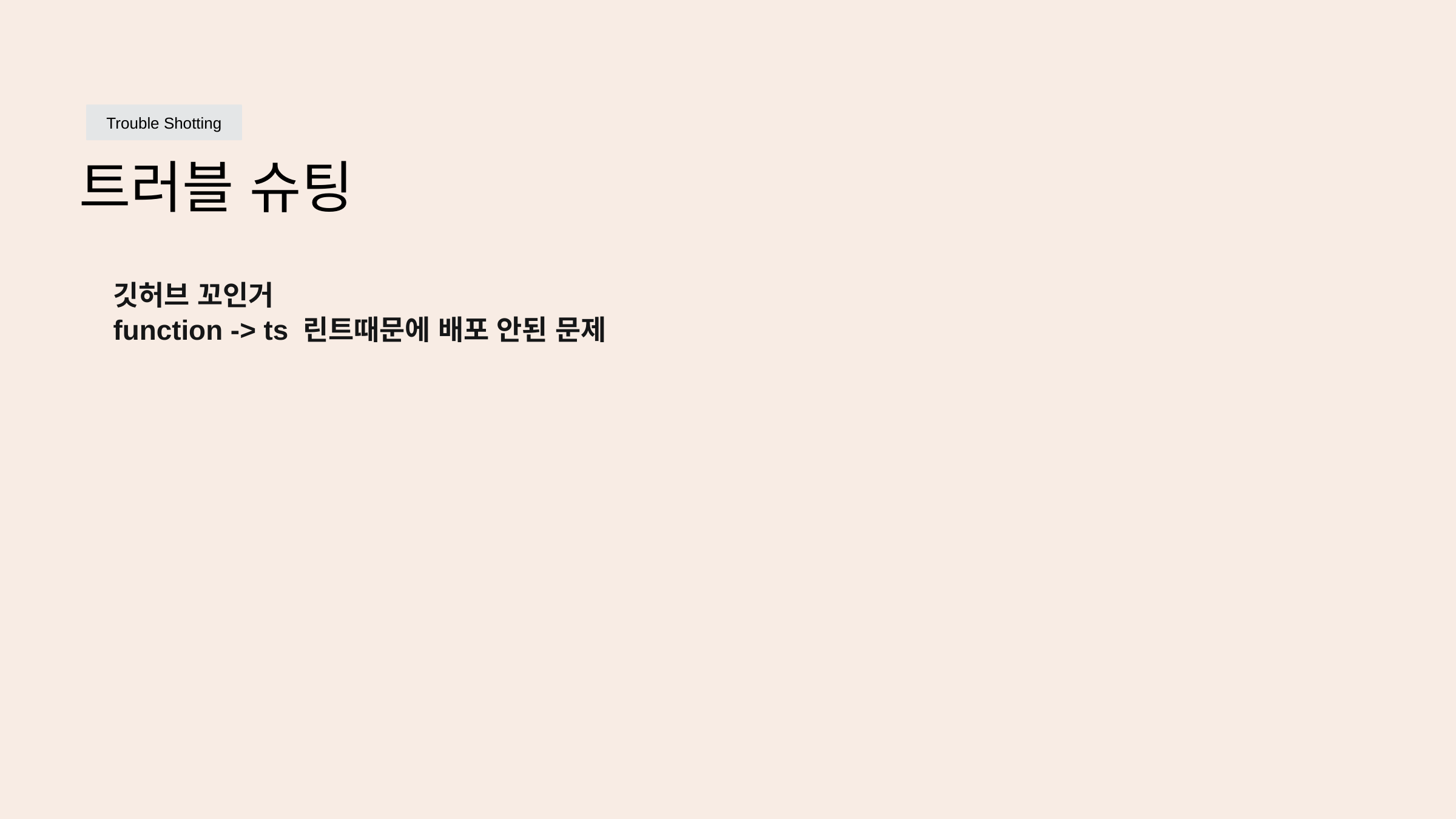

Trouble Shotting
트러블 슈팅
깃허브 꼬인거
function -> ts 린트때문에 배포 안된 문제